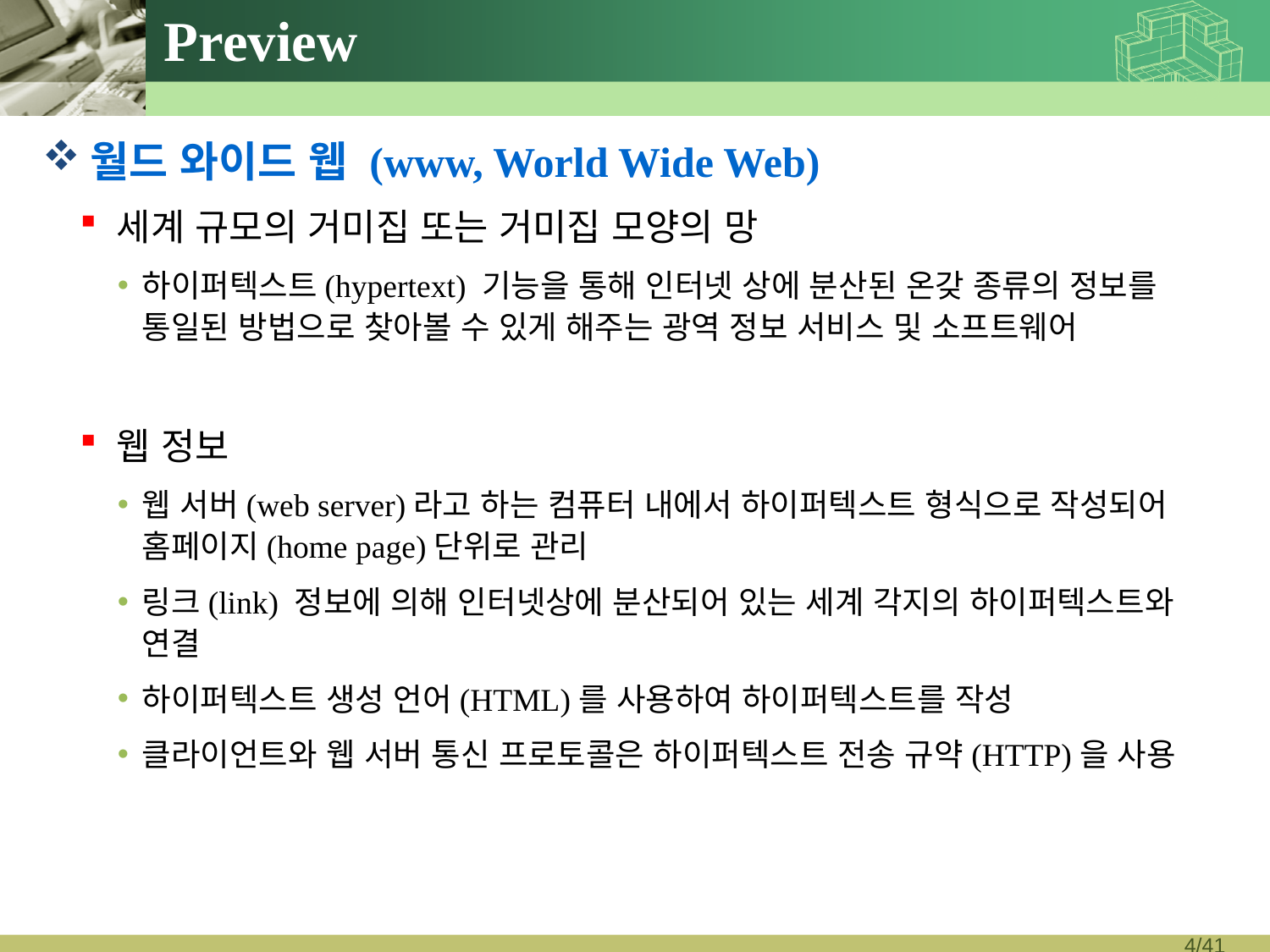

# Preview
월드 와이드 웹 (www, World Wide Web)
세계 규모의 거미집 또는 거미집 모양의 망
하이퍼텍스트(hypertext) 기능을 통해 인터넷 상에 분산된 온갖 종류의 정보를 통일된 방법으로 찾아볼 수 있게 해주는 광역 정보 서비스 및 소프트웨어

웹 정보
웹 서버(web server)라고 하는 컴퓨터 내에서 하이퍼텍스트 형식으로 작성되어 홈페이지(home page)단위로 관리
링크(link) 정보에 의해 인터넷상에 분산되어 있는 세계 각지의 하이퍼텍스트와 연결
하이퍼텍스트 생성 언어(HTML)를 사용하여 하이퍼텍스트를 작성
클라이언트와 웹 서버 통신 프로토콜은 하이퍼텍스트 전송 규약(HTTP)을 사용